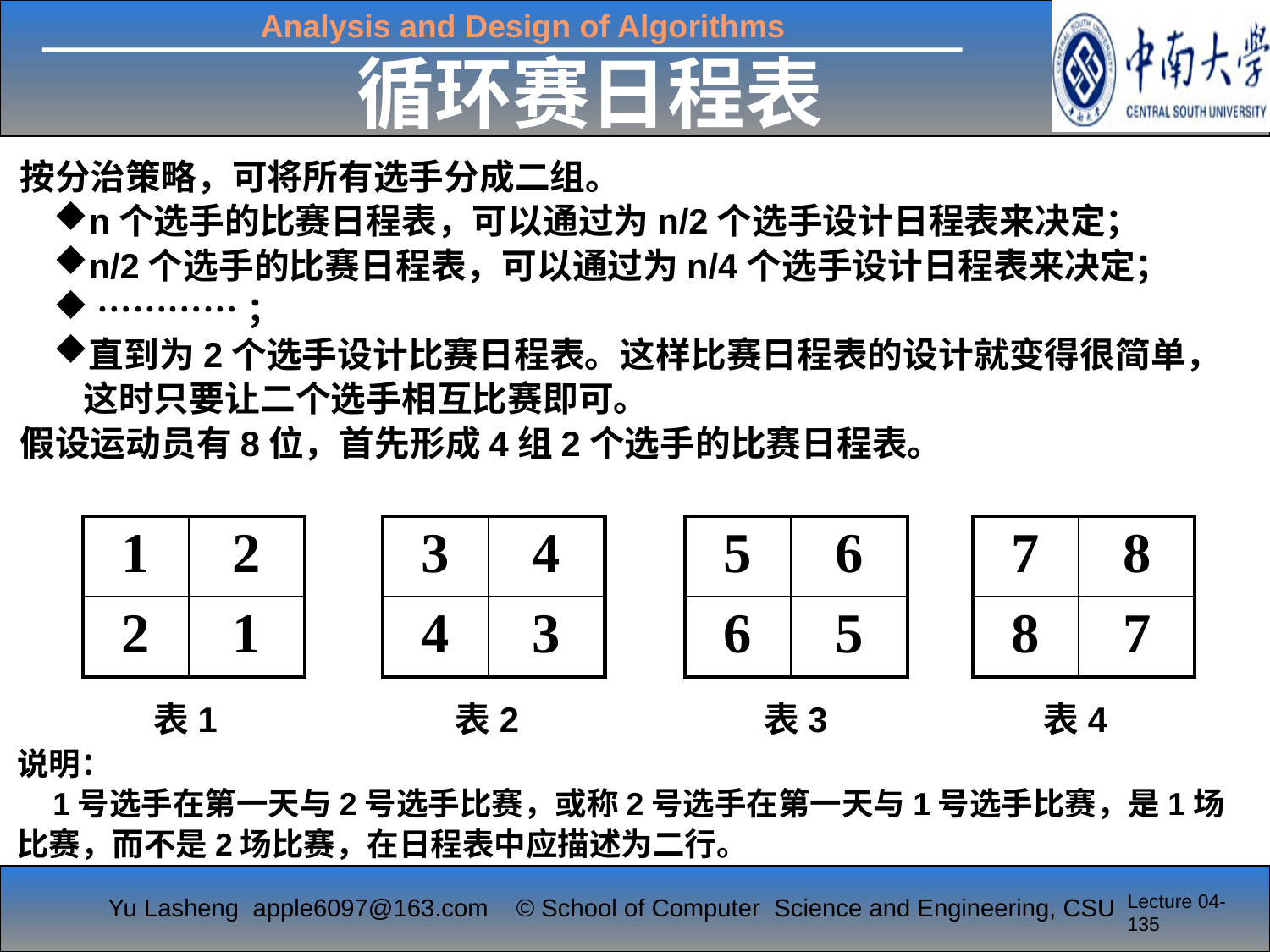

循环赛日程表
按分治策略，可将所有选手分成二组。
n个选手的比赛日程表，可以通过为n/2个选手设计日程表来决定；
n/2个选手的比赛日程表，可以通过为n/4个选手设计日程表来决定；
 …………；
直到为2个选手设计比赛日程表。这样比赛日程表的设计就变得很简单，这时只要让二个选手相互比赛即可。
假设运动员有8位，首先形成4组2个选手的比赛日程表。
| 1 | 2 |
| --- | --- |
| 2 | 1 |
| 3 | 4 |
| --- | --- |
| 4 | 3 |
| 5 | 6 |
| --- | --- |
| 6 | 5 |
| 7 | 8 |
| --- | --- |
| 8 | 7 |
表1
表2
表3
表4
说明：
    1号选手在第一天与2号选手比赛，或称2号选手在第一天与1号选手比赛，是1场比赛，而不是2场比赛，在日程表中应描述为二行。
Lecture 04-135